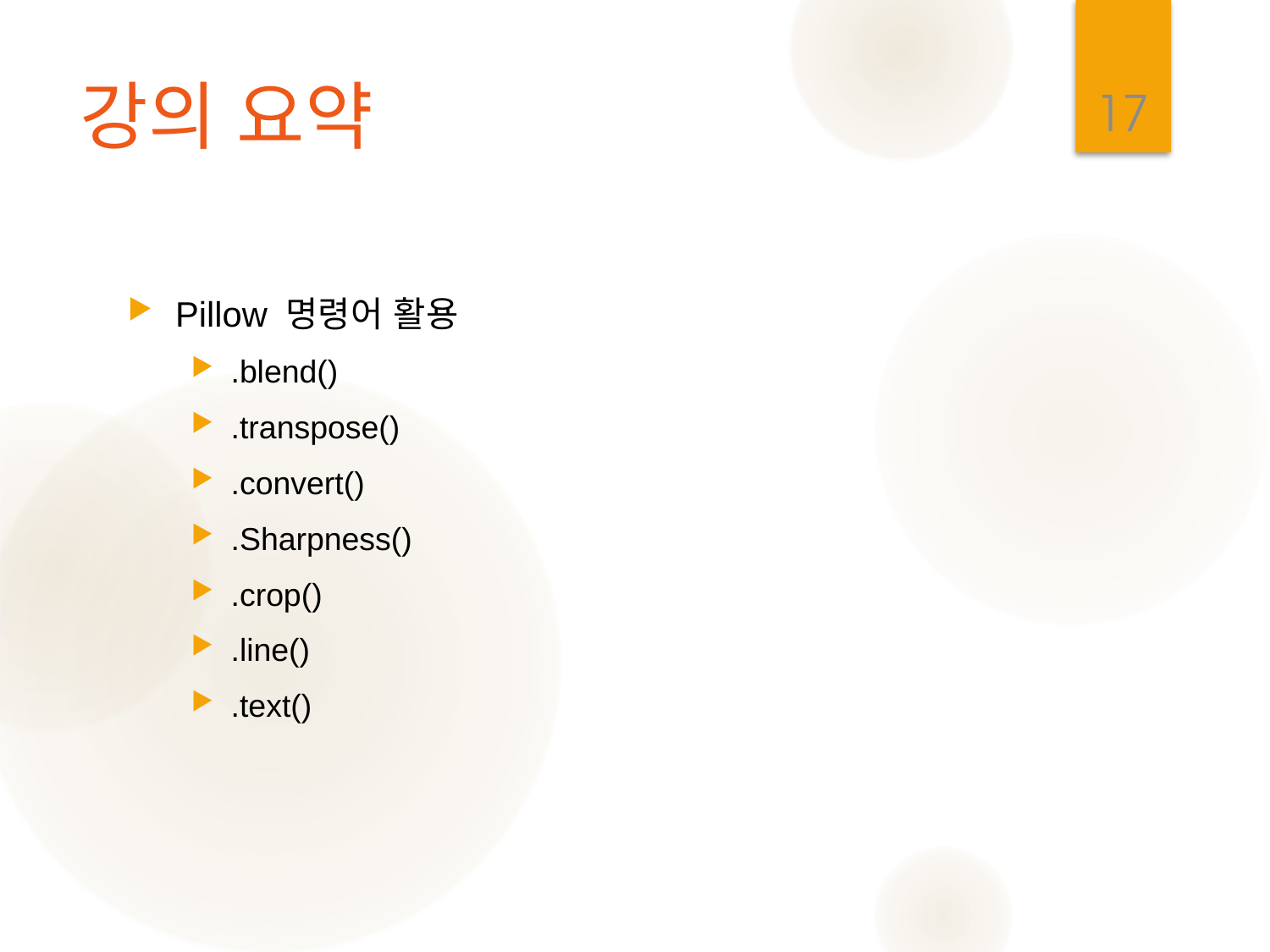

17
# 강의 요약
Pillow 명령어 활용
.blend()
.transpose()
.convert()
.Sharpness()
.crop()
.line()
.text()